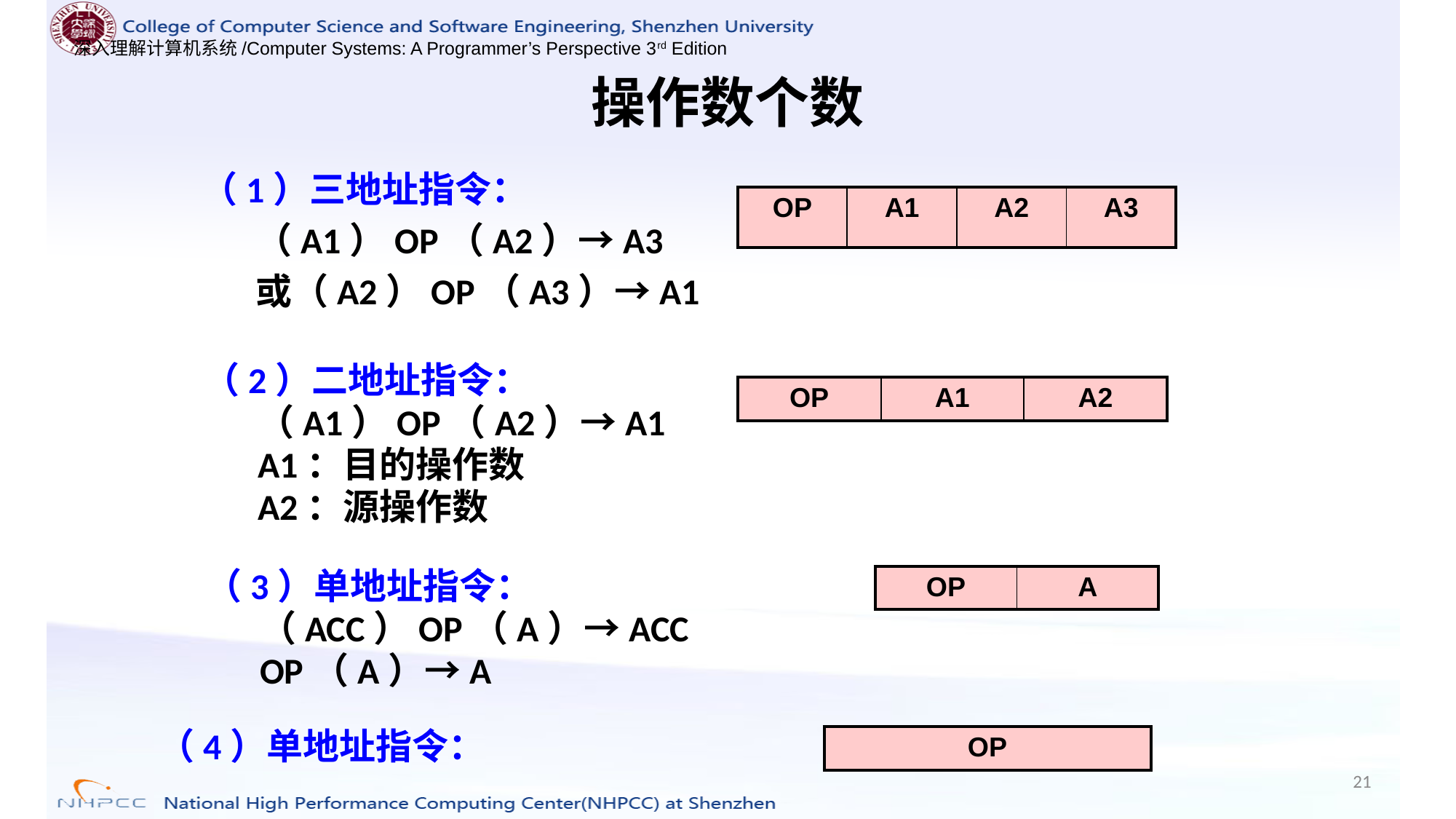

# 操作数个数
（1）三地址指令：
（A1）OP（A2）→A3
或（A2）OP（A3）→A1

| OP | A1 | A2 | A3 |
| --- | --- | --- | --- |
（2）二地址指令：
（A1）OP（A2）→A1
A1：目的操作数
A2：源操作数
| OP | A1 | A2 |
| --- | --- | --- |
（3）单地址指令：
（ACC）OP（A）→ACC
OP（A）→A
| OP | A |
| --- | --- |
（4）单地址指令：
| OP |
| --- |
21